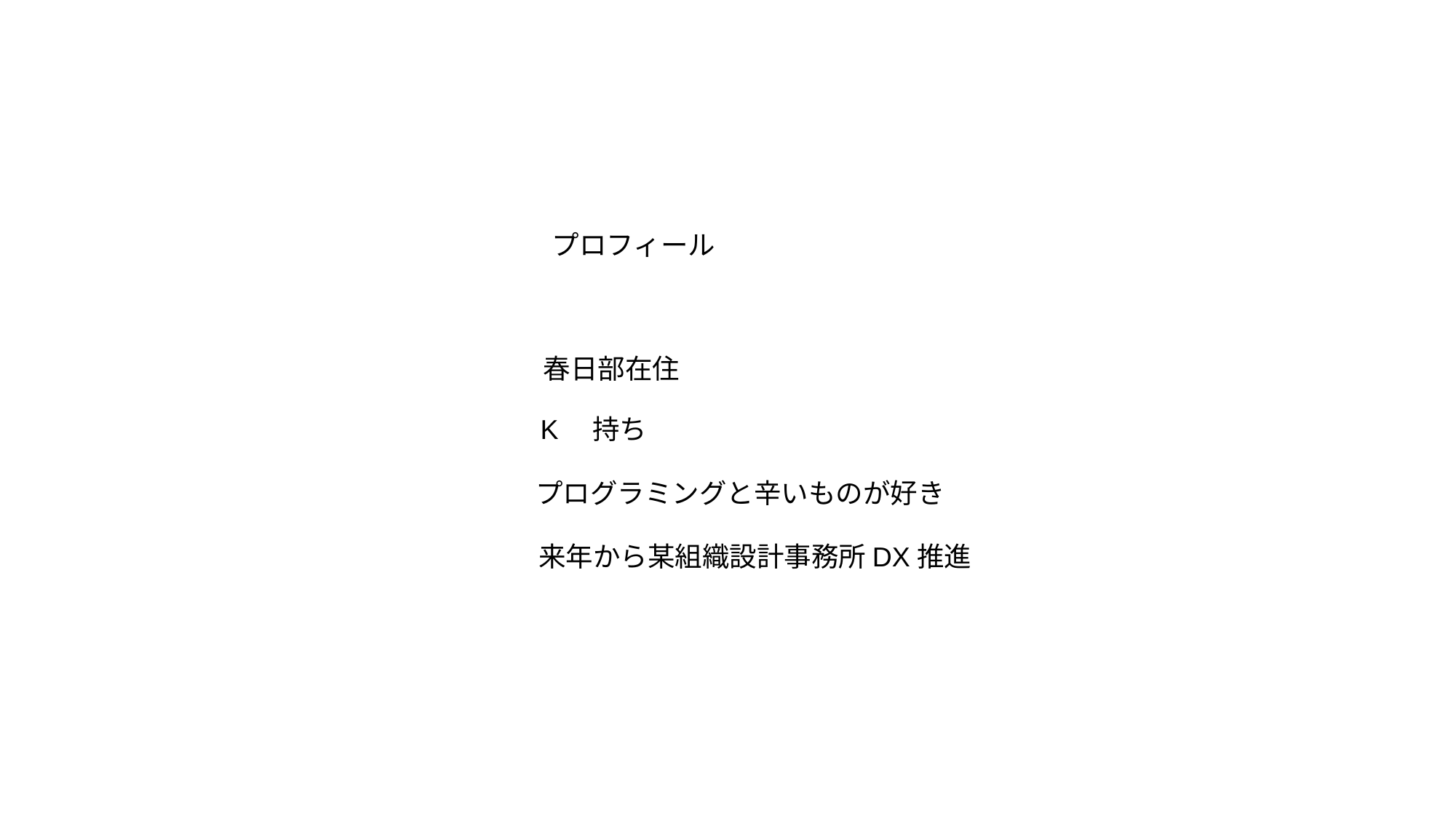

プロフィール
春日部在住
K　持ち
プログラミングと辛いものが好き
来年から某組織設計事務所DX推進